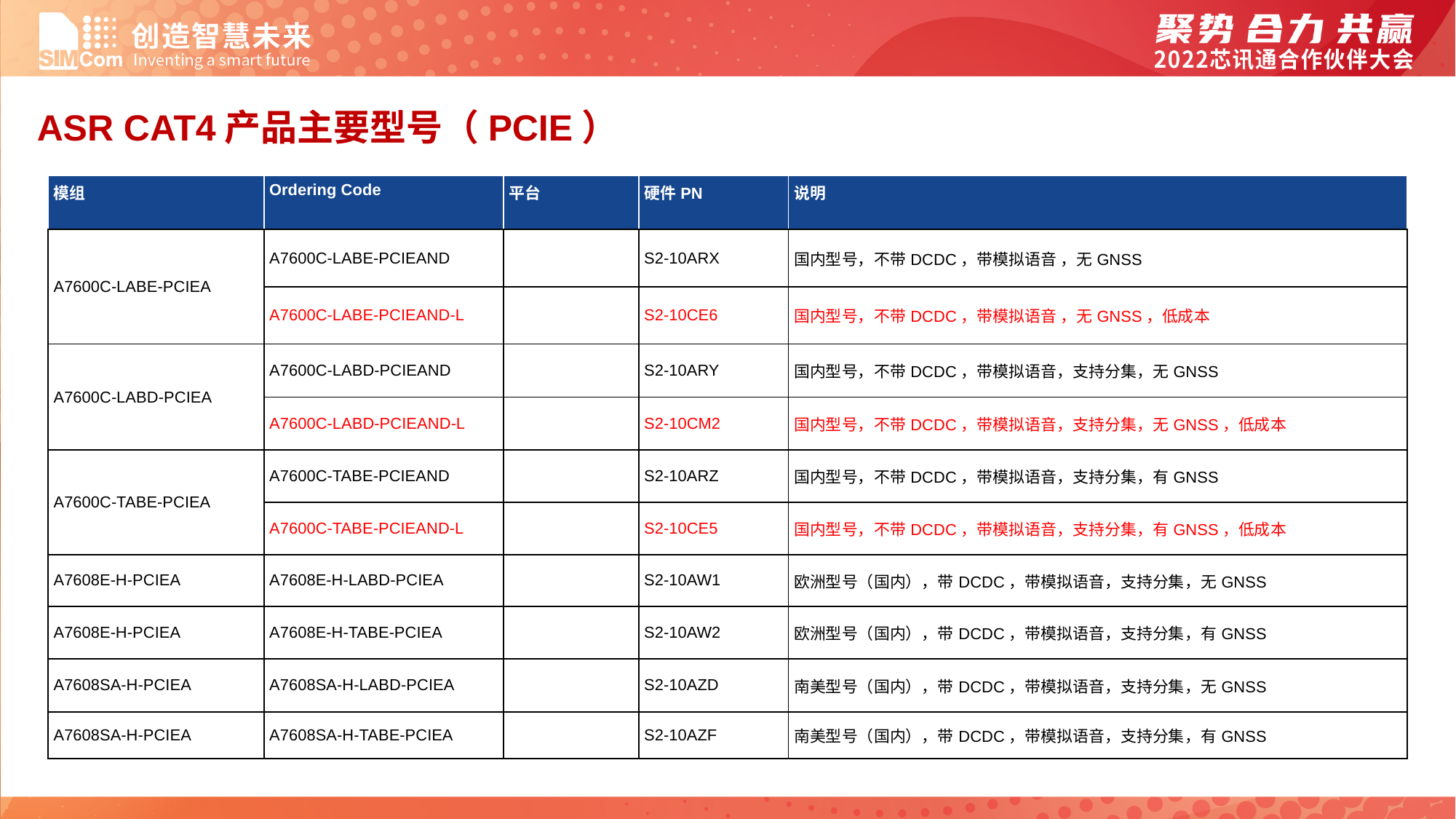

ASR CAT4产品主要型号（PCIE）
| 模组 | Ordering Code | 平台 | 硬件PN | 说明 |
| --- | --- | --- | --- | --- |
| A7600C-LABE-PCIEA | A7600C-LABE-PCIEAND |  | S2-10ARX | 国内型号，不带DCDC，带模拟语音 ，无GNSS |
|  | A7600C-LABE-PCIEAND-L |  | S2-10CE6 | 国内型号，不带DCDC，带模拟语音 ，无GNSS，低成本 |
| A7600C-LABD-PCIEA | A7600C-LABD-PCIEAND |  | S2-10ARY | 国内型号，不带DCDC，带模拟语音，支持分集，无GNSS |
|  | A7600C-LABD-PCIEAND-L |  | S2-10CM2 | 国内型号，不带DCDC，带模拟语音，支持分集，无GNSS，低成本 |
| A7600C-TABE-PCIEA | A7600C-TABE-PCIEAND |  | S2-10ARZ | 国内型号，不带DCDC，带模拟语音，支持分集，有GNSS |
|  | A7600C-TABE-PCIEAND-L |  | S2-10CE5 | 国内型号，不带DCDC，带模拟语音，支持分集，有GNSS，低成本 |
| A7608E-H-PCIEA | A7608E-H-LABD-PCIEA |  | S2-10AW1 | 欧洲型号（国内），带DCDC，带模拟语音，支持分集，无GNSS |
| A7608E-H-PCIEA | A7608E-H-TABE-PCIEA |  | S2-10AW2 | 欧洲型号（国内），带DCDC，带模拟语音，支持分集，有GNSS |
| A7608SA-H-PCIEA | A7608SA-H-LABD-PCIEA |  | S2-10AZD | 南美型号（国内），带DCDC，带模拟语音，支持分集，无GNSS |
| A7608SA-H-PCIEA | A7608SA-H-TABE-PCIEA |  | S2-10AZF | 南美型号（国内），带DCDC，带模拟语音，支持分集，有GNSS |